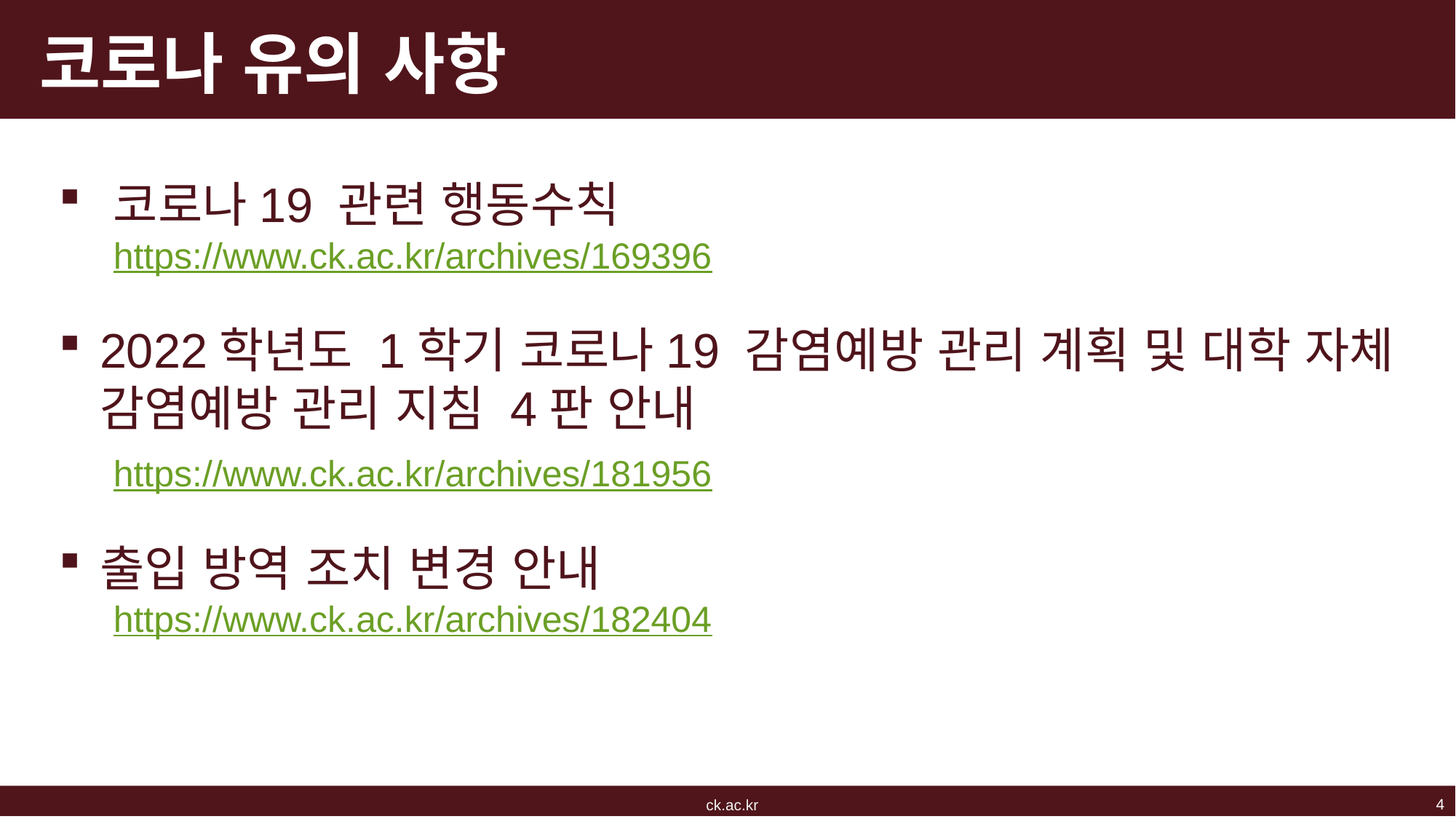

# 코로나 유의 사항
코로나19 관련 행동수칙
https://www.ck.ac.kr/archives/169396

2022학년도 1학기 코로나19 감염예방 관리 계획 및 대학 자체 감염예방 관리 지침 4판 안내

https://www.ck.ac.kr/archives/181956

출입 방역 조치 변경 안내
https://www.ck.ac.kr/archives/182404

4
ck.ac.kr